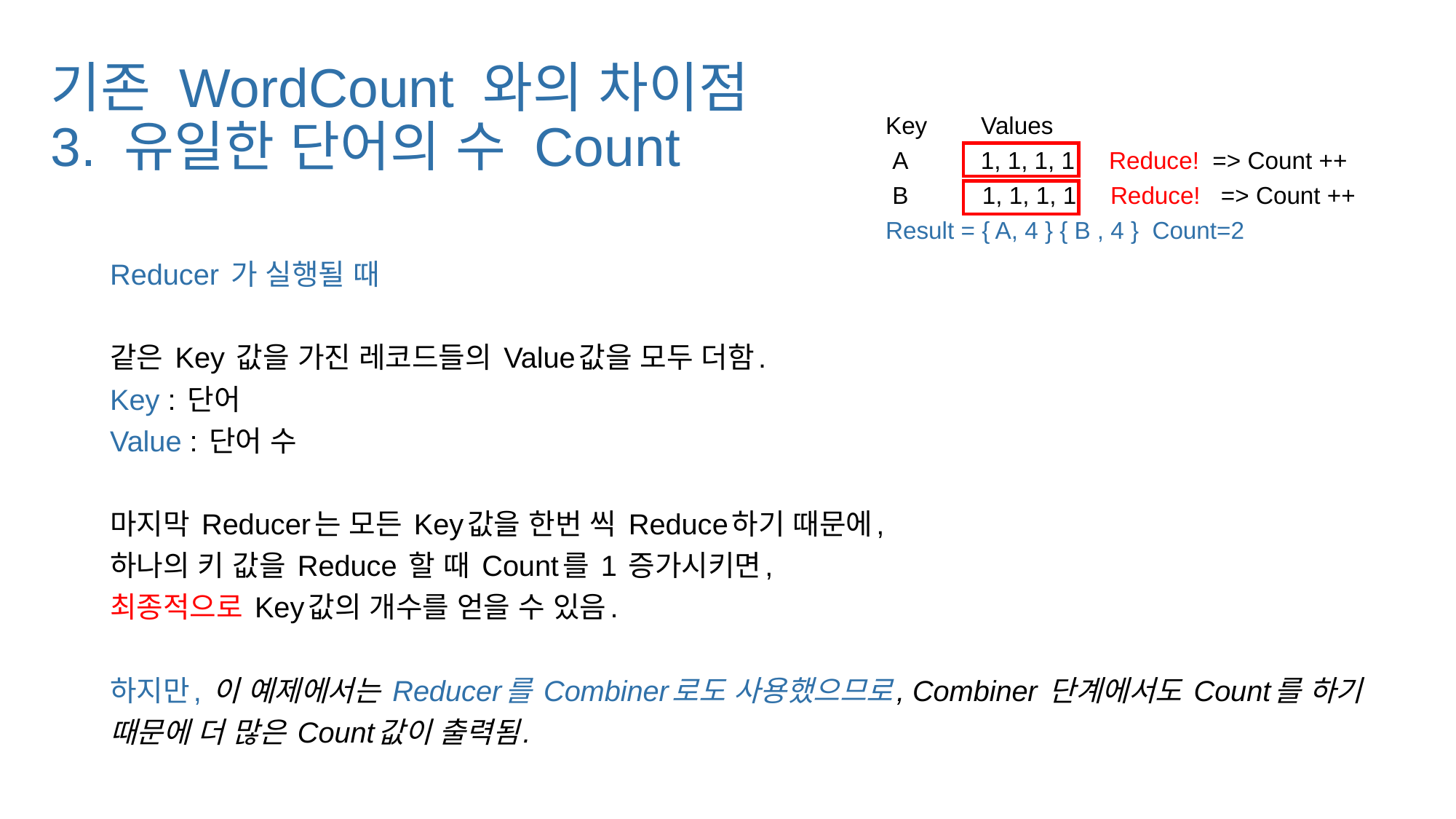

# 기존 WordCount 와의 차이점 3. 유일한 단어의 수 Count
Key        Values
 A           1, 1, 1, 1     Reduce!  => Count ++
 B           1, 1, 1, 1     Reduce!   => Count ++
Result = { A, 4 } { B , 4 }  Count=2

Reducer 가 실행될 때

같은 Key 값을 가진 레코드들의 Value값을 모두 더함.
Key : 단어
Value : 단어 수

마지막 Reducer는 모든 Key값을 한번 씩 Reduce하기 때문에,
하나의 키 값을 Reduce 할 때 Count를 1 증가시키면,
최종적으로 Key값의 개수를 얻을 수 있음.

하지만, 이 예제에서는 Reducer를 Combiner로도 사용했으므로, Combiner 단계에서도 Count를 하기 때문에 더 많은 Count값이 출력됨.